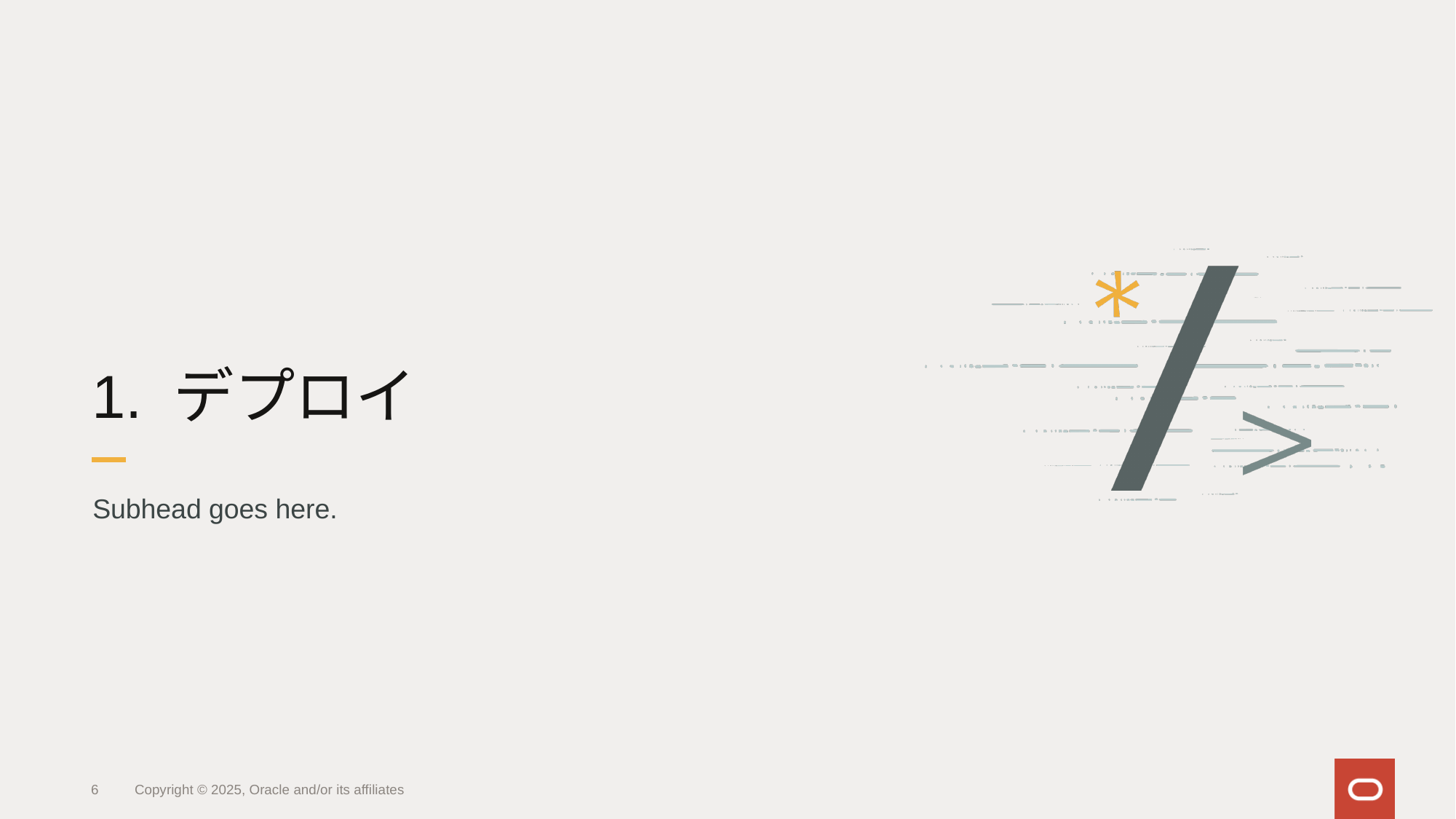

# 1. デプロイ
Subhead goes here.
6
Copyright © 2025, Oracle and/or its affiliates